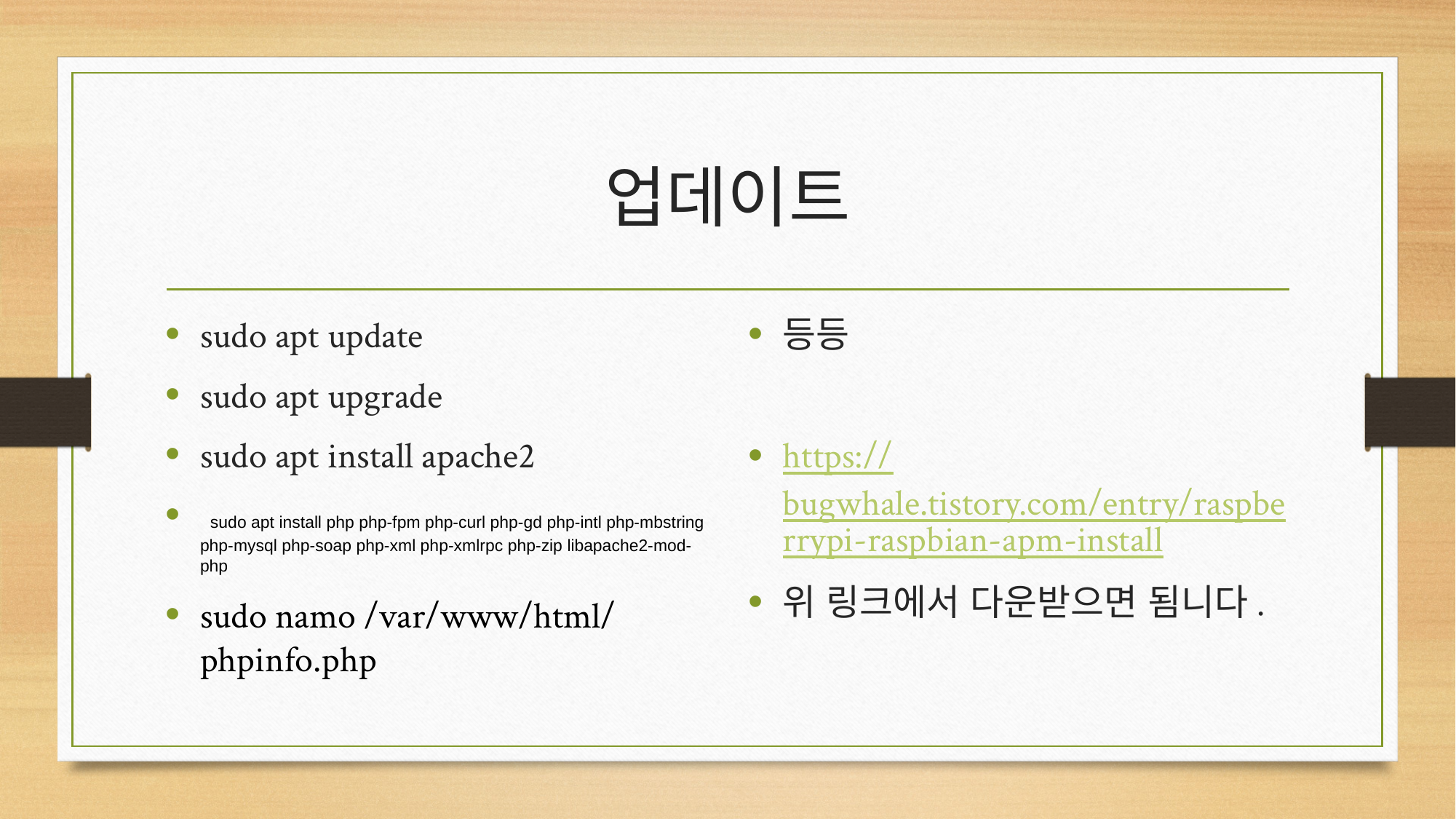

# 업데이트
sudo apt update
sudo apt upgrade
sudo apt install apache2
 sudo apt install php php-fpm php-curl php-gd php-intl php-mbstring php-mysql php-soap php-xml php-xmlrpc php-zip libapache2-mod-php
sudo namo /var/www/html/phpinfo.php
등등

https://bugwhale.tistory.com/entry/raspberrypi-raspbian-apm-install
위 링크에서 다운받으면 됨니다.